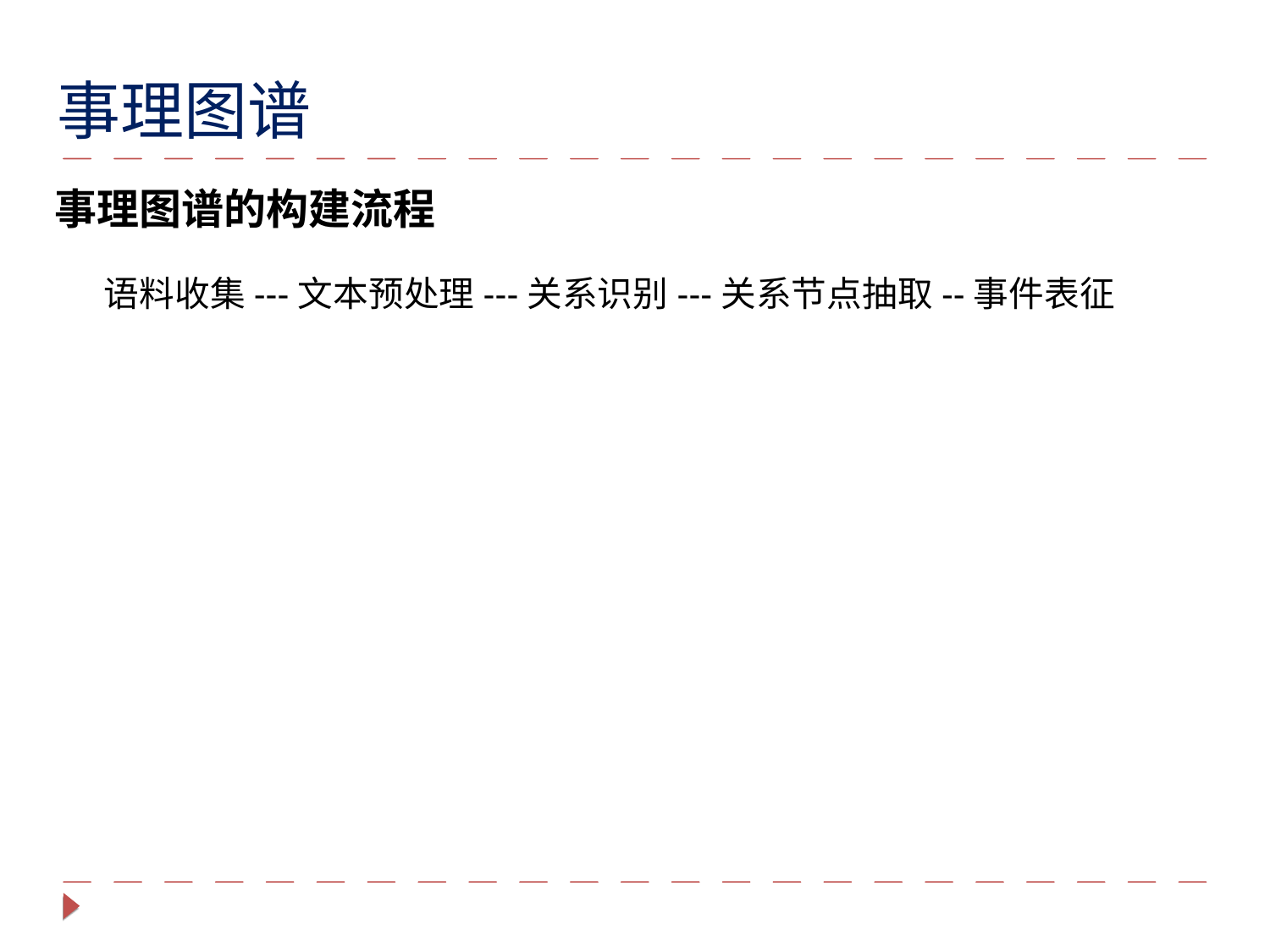

事理图谱

事理图谱的构建流程

语料收集---文本预处理---关系识别---关系节点抽取--事件表征